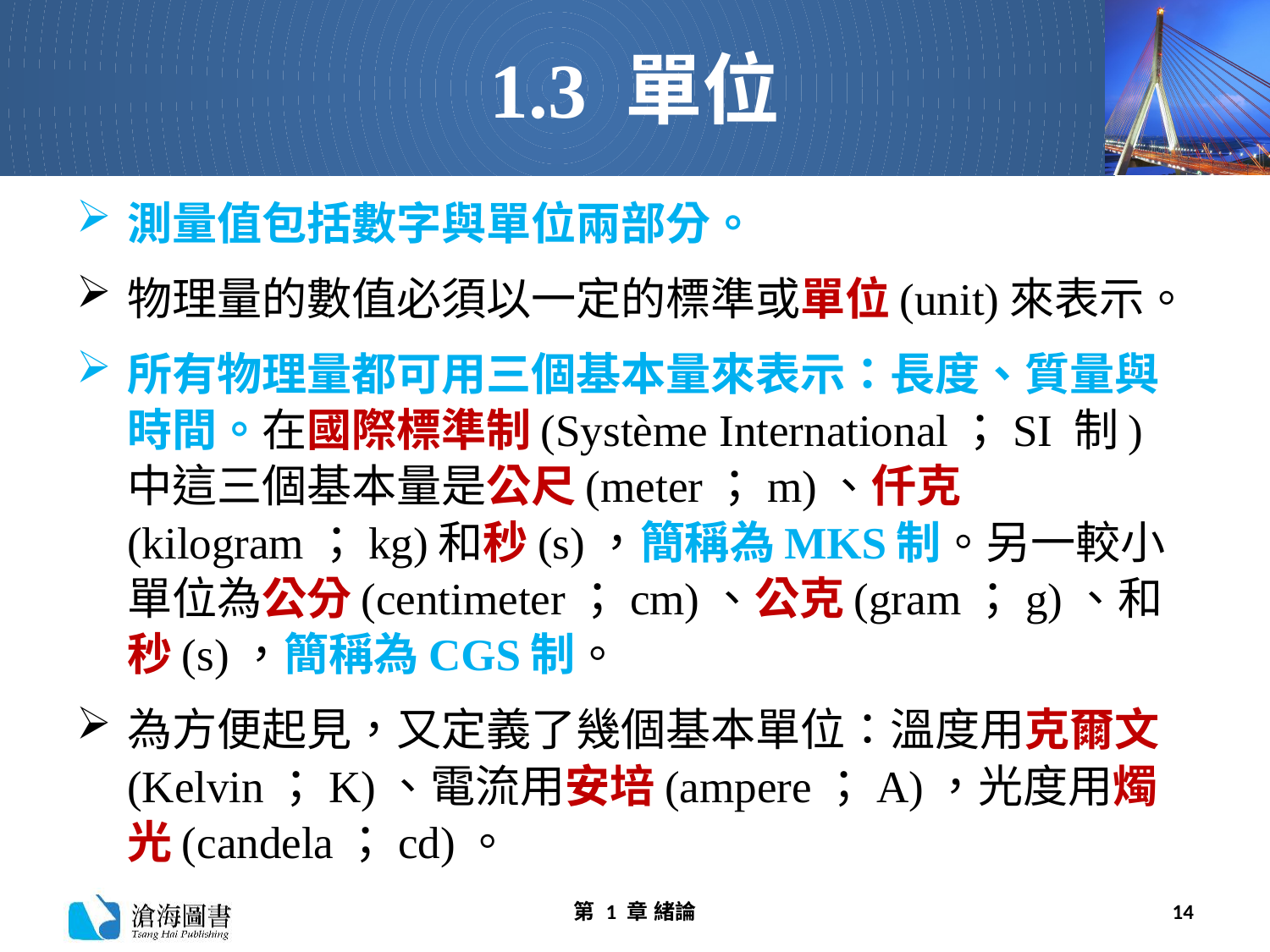

# 1.3 單位
測量值包括數字與單位兩部分。
物理量的數值必須以一定的標準或單位(unit)來表示。
所有物理量都可用三個基本量來表示：長度、質量與時間。在國際標準制(Système International；SI 制)中這三個基本量是公尺(meter；m)、仟克(kilogram；kg)和秒(s)，簡稱為MKS制。另一較小單位為公分(centimeter；cm)、公克(gram；g)、和秒(s)，簡稱為CGS制。
為方便起見，又定義了幾個基本單位：溫度用克爾文(Kelvin；K)、電流用安培(ampere；A)，光度用燭光(candela；cd)。
第 1 章 緒論
14